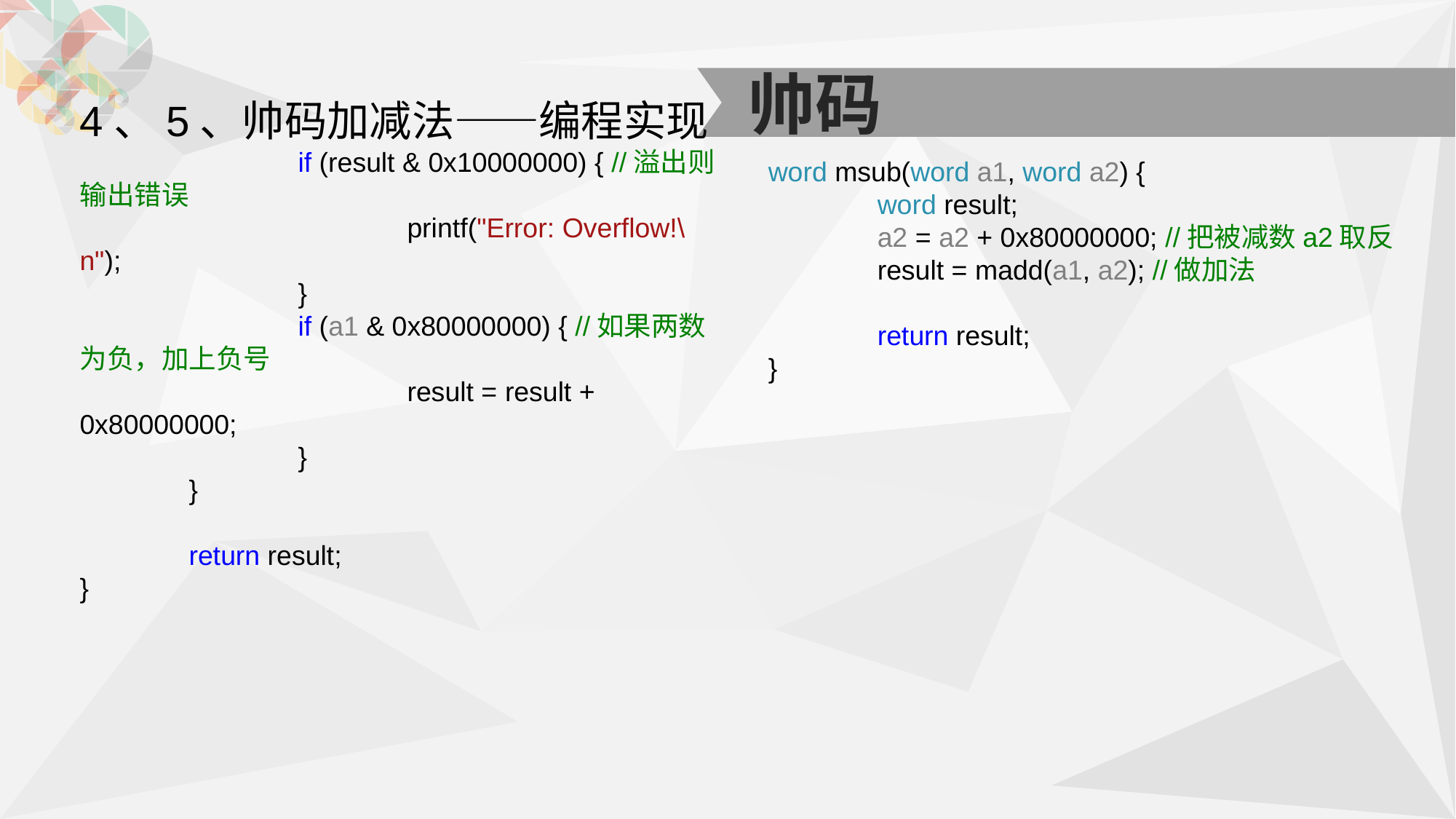

帅码

4、5、帅码加减法——编程实现
		if (result & 0x10000000) { //溢出则输出错误
			printf("Error: Overflow!\n");
		}
		if (a1 & 0x80000000) { //如果两数为负，加上负号
			result = result + 0x80000000;
		}
	}

	return result;
}

word msub(word a1, word a2) {
	word result;
	a2 = a2 + 0x80000000; //把被减数a2取反
	result = madd(a1, a2); //做加法

	return result;
}